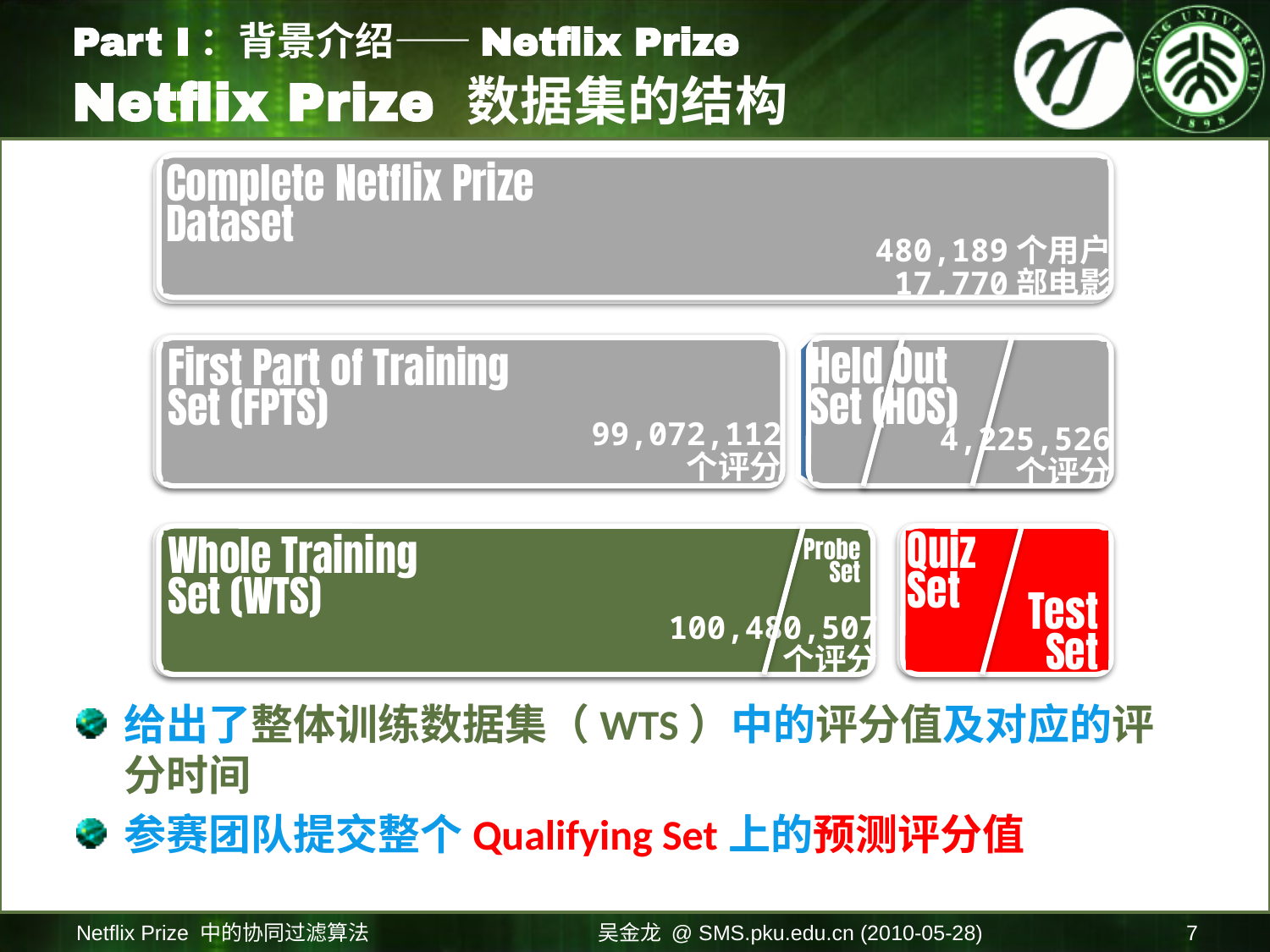

Part I：背景介绍——Netflix Prize
# Netflix Prize 数据集的结构

给出了整体训练数据集（WTS）中的评分值及对应的评分时间
参赛团队提交整个Qualifying Set上的预测评分值

Complete Netflix Prize
Dataset

480,189个用户
17,770部电影

Held Out
Set (HOS)
First Part of Training
Set (FPTS)
99,072,112
个评分
4,225,526
个评分

Quiz
Set
Whole Training
Set (WTS)
Probe
Set
Test
Set
100,480,507
个评分
Netflix Prize 中的协同过滤算法
吴金龙 @ SMS.pku.edu.cn (2010-05-28)
7